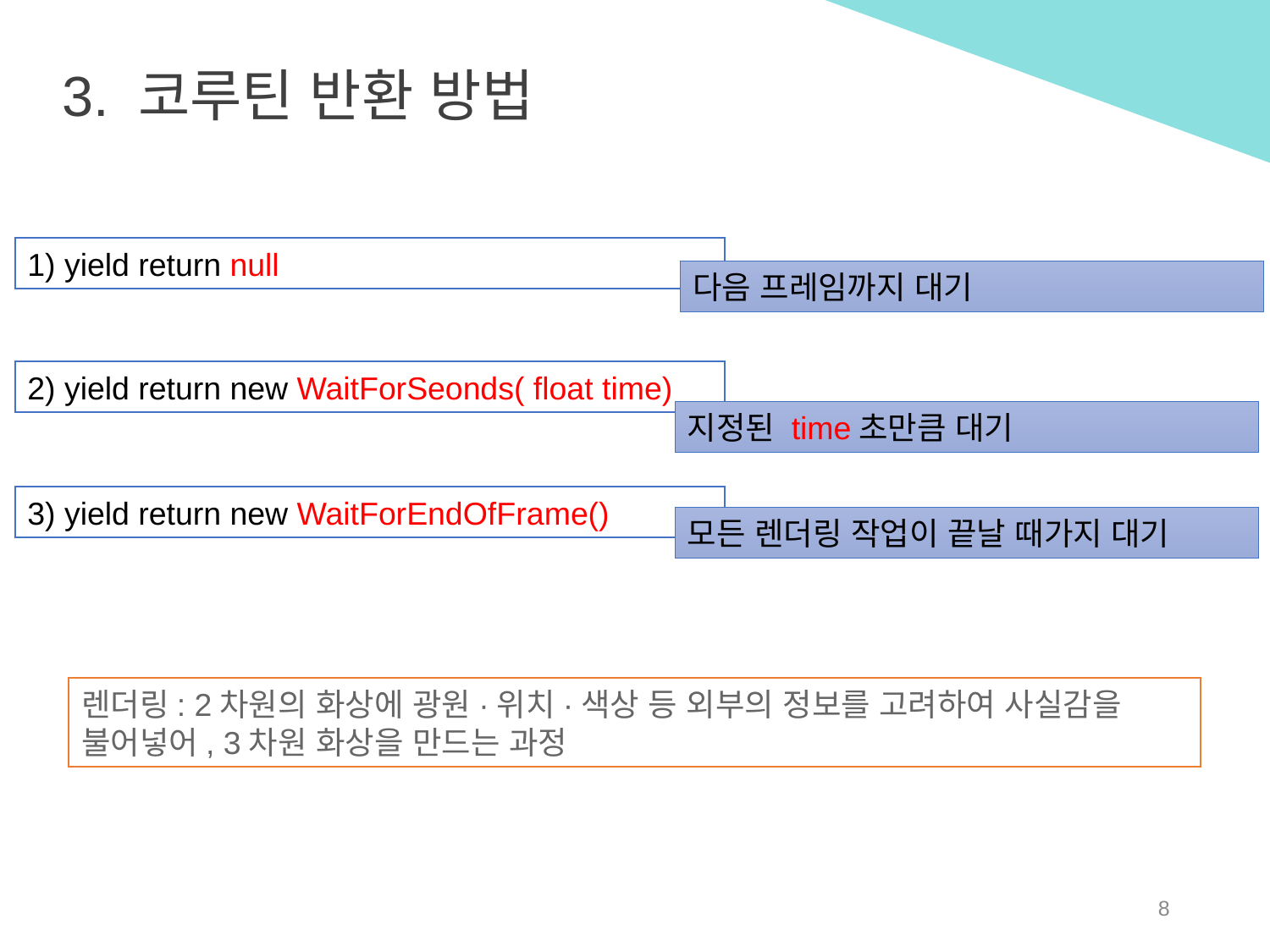

3. 코루틴 반환 방법
1) yield return null
다음 프레임까지 대기
2) yield return new WaitForSeonds( float time)
지정된 time초만큼 대기
3) yield return new WaitForEndOfFrame()
모든 렌더링 작업이 끝날 때가지 대기
렌더링: 2차원의 화상에 광원·위치·색상 등 외부의 정보를 고려하여 사실감을 불어넣어, 3차원 화상을 만드는 과정
8